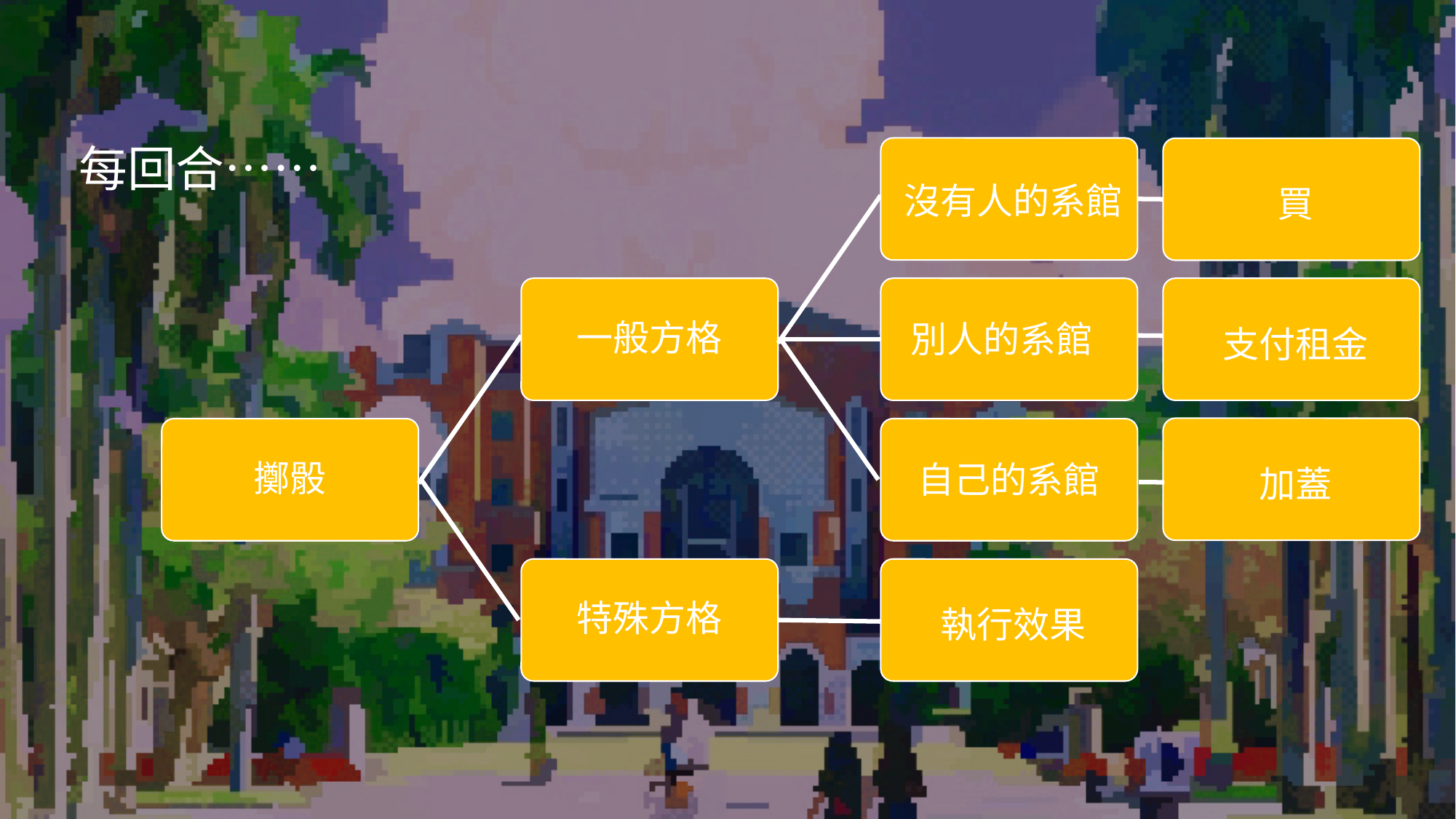

# 每回合⋯⋯

沒有人的系館

一般方格
別人的系館

擲骰
自己的系館

特殊方格
執行效果

買

支付租金

加蓋